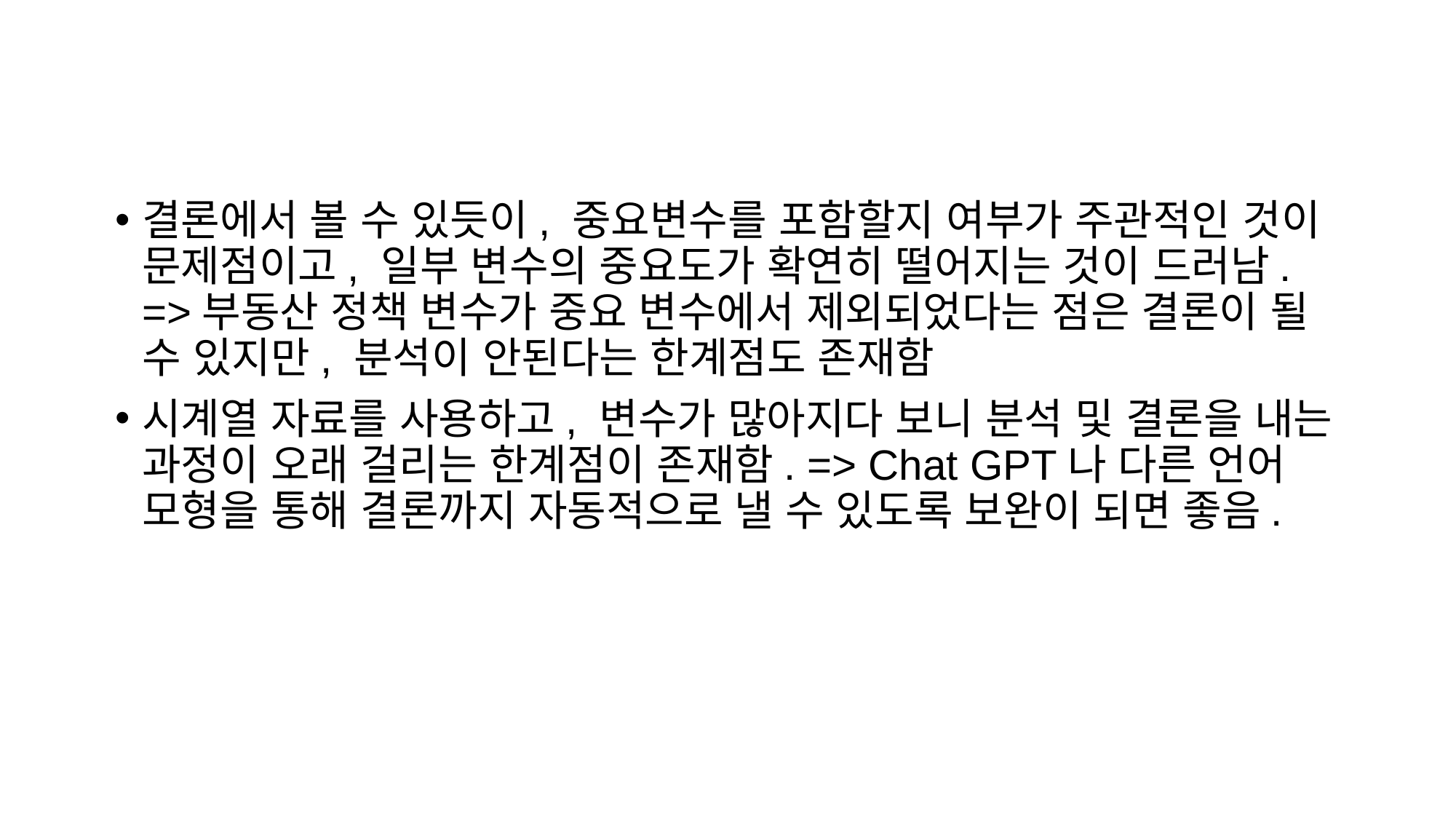

결론에서 볼 수 있듯이, 중요변수를 포함할지 여부가 주관적인 것이 문제점이고, 일부 변수의 중요도가 확연히 떨어지는 것이 드러남. =>부동산 정책 변수가 중요 변수에서 제외되었다는 점은 결론이 될 수 있지만, 분석이 안된다는 한계점도 존재함
시계열 자료를 사용하고, 변수가 많아지다 보니 분석 및 결론을 내는 과정이 오래 걸리는 한계점이 존재함. => Chat GPT나 다른 언어 모형을 통해 결론까지 자동적으로 낼 수 있도록 보완이 되면 좋음.